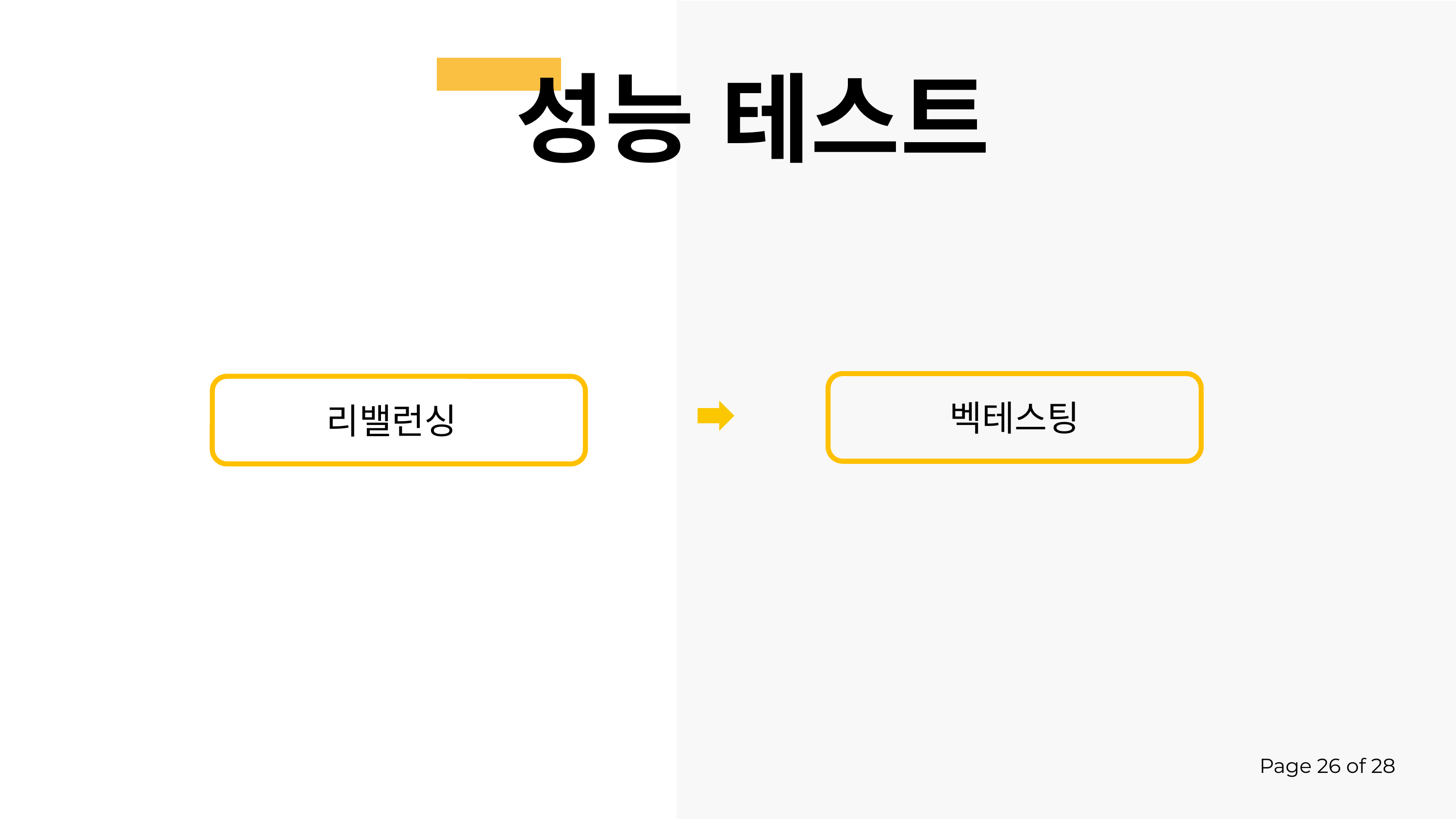

성능 테스트

벡테스팅
리밸런싱

Page 26 of 28